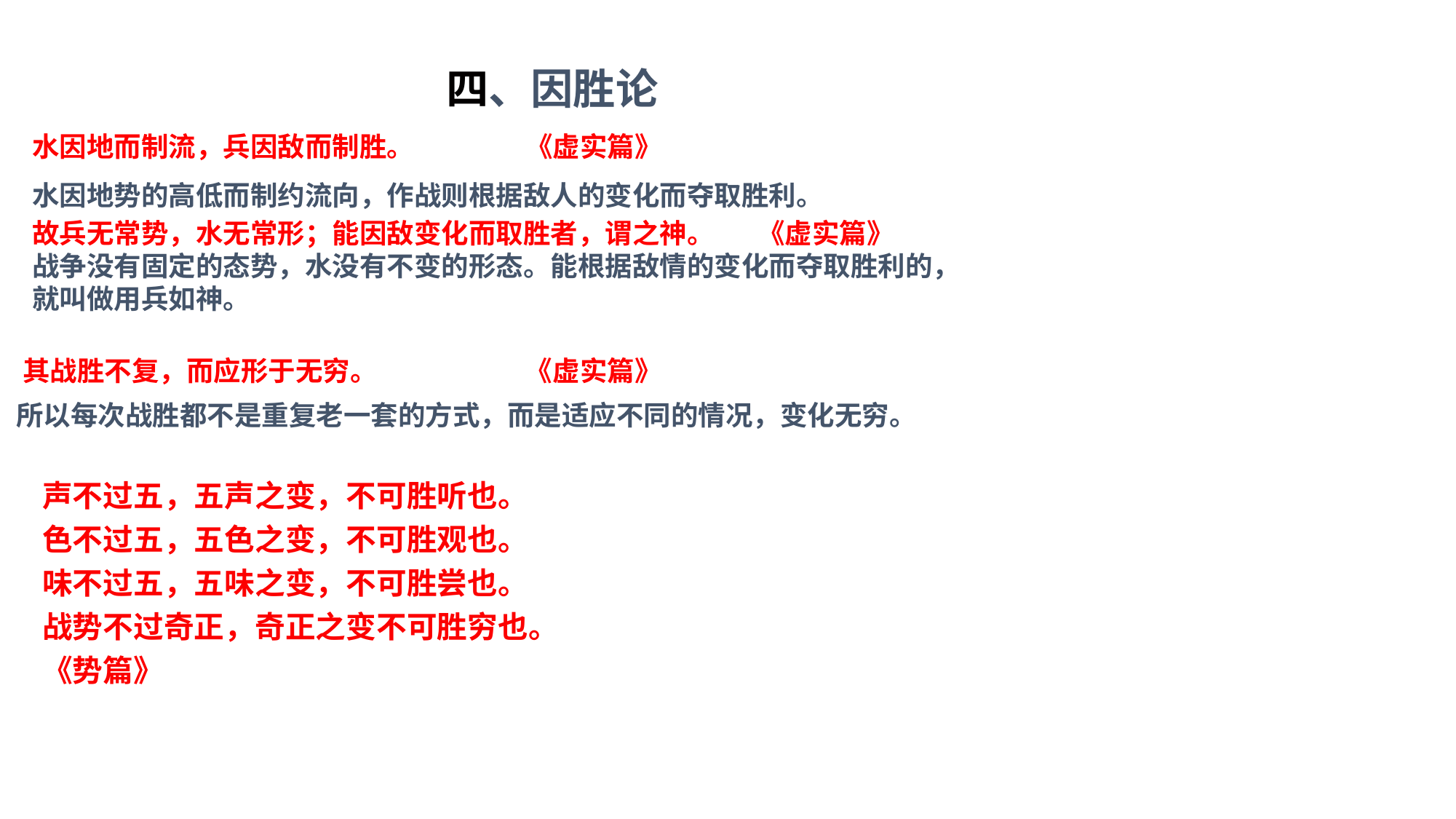

四、因胜论
水因地而制流，兵因敌而制胜。                  《虚实篇》
水因地势的高低而制约流向，作战则根据敌人的变化而夺取胜利。
故兵无常势，水无常形；能因敌变化而取胜者，谓之神。       《虚实篇》
战争没有固定的态势，水没有不变的形态。能根据敌情的变化而夺取胜利的，就叫做用兵如神。
 其战胜不复，而应形于无穷。                        《虚实篇》
 所以每次战胜都不是重复老一套的方式，而是适应不同的情况，变化无穷。
声不过五，五声之变，不可胜听也。
色不过五，五色之变，不可胜观也。
味不过五，五味之变，不可胜尝也。
战势不过奇正，奇正之变不可胜穷也。				                       《势篇》